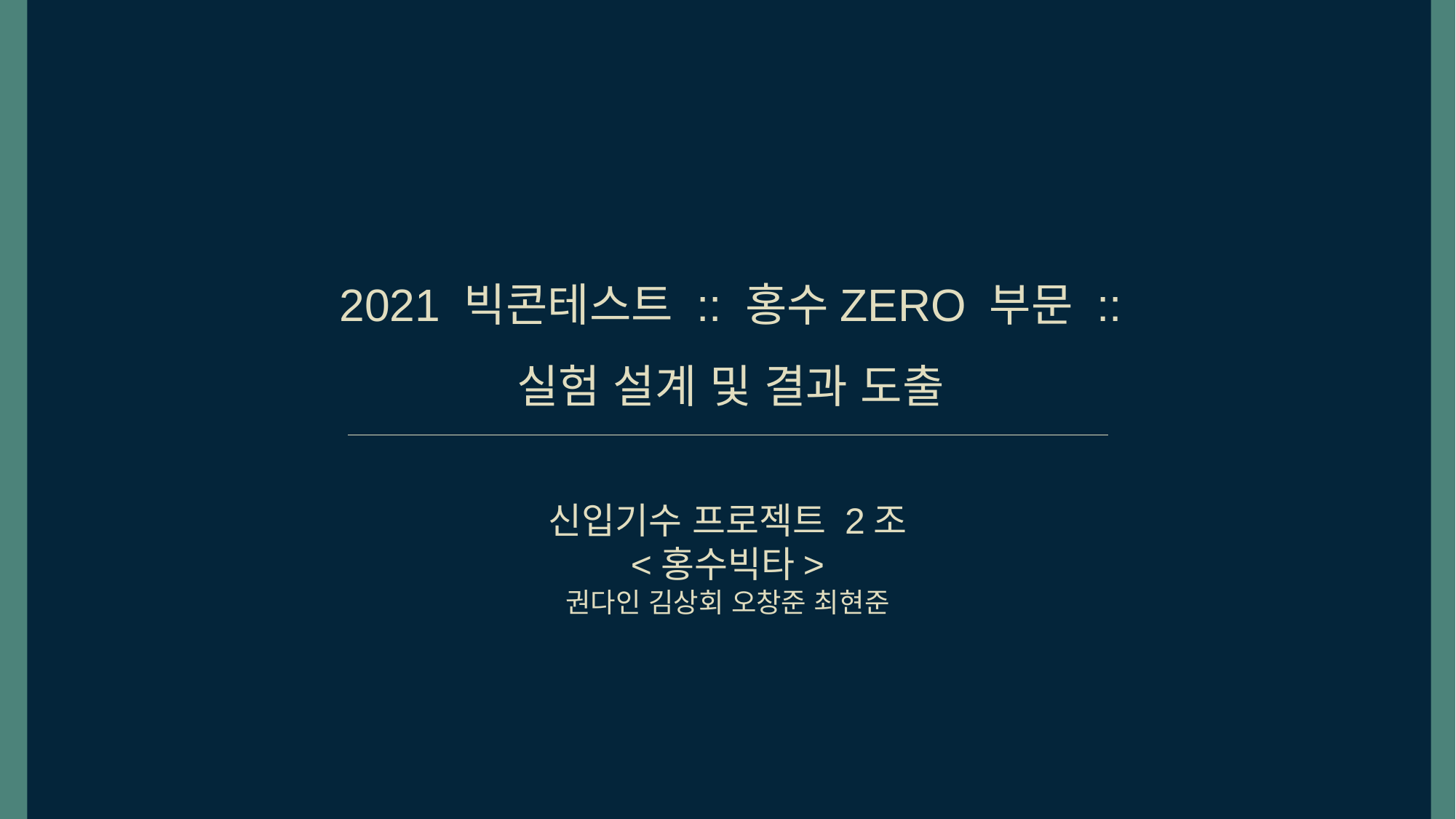

2021 빅콘테스트 :: 홍수ZERO 부문 ::
실험 설계 및 결과 도출
신입기수 프로젝트 2조
<홍수빅타>
권다인 김상회 오창준 최현준